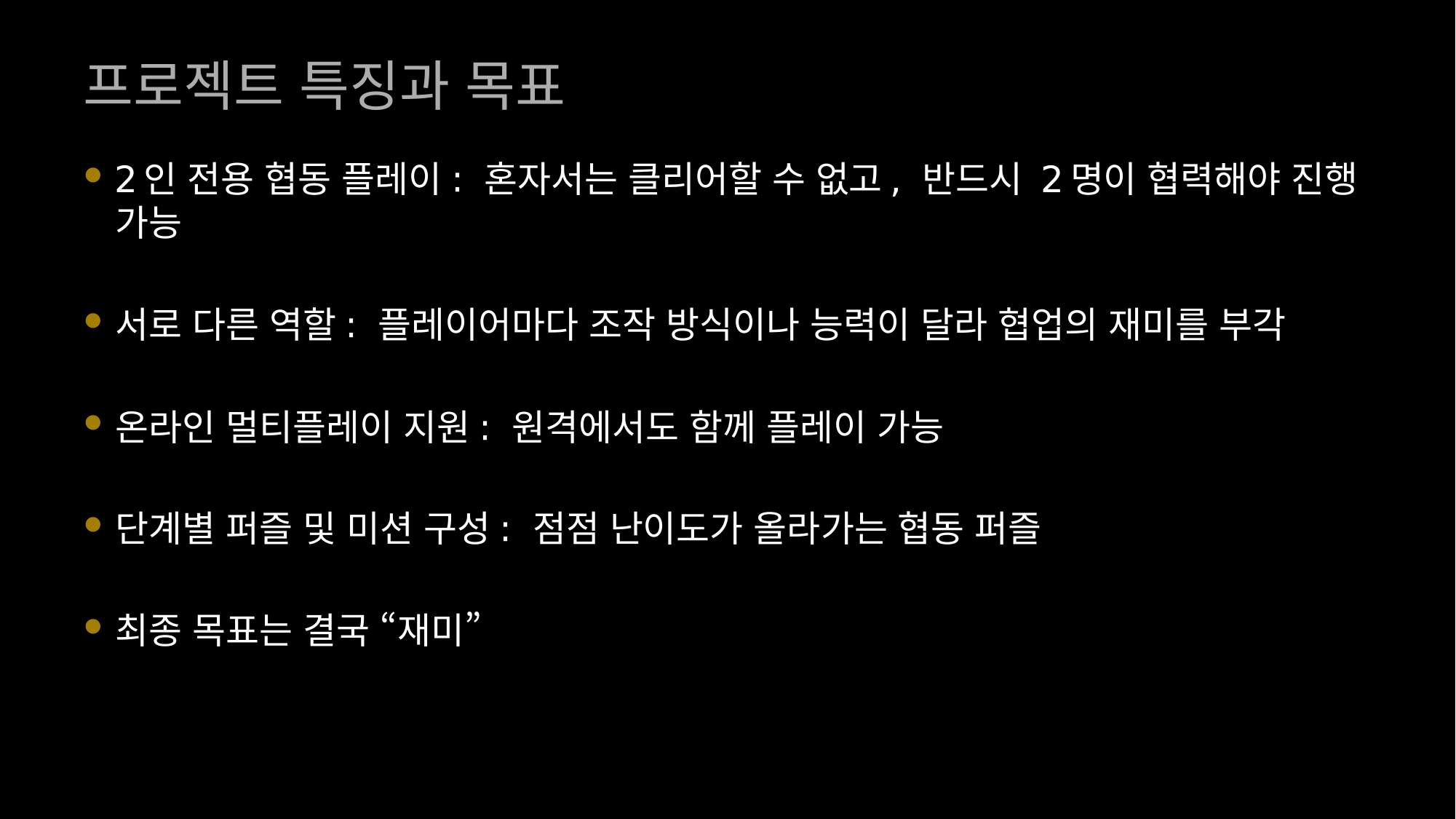

# 프로젝트 특징과 목표
2인 전용 협동 플레이: 혼자서는 클리어할 수 없고, 반드시 2명이 협력해야 진행 가능

서로 다른 역할: 플레이어마다 조작 방식이나 능력이 달라 협업의 재미를 부각

온라인 멀티플레이 지원: 원격에서도 함께 플레이 가능

단계별 퍼즐 및 미션 구성: 점점 난이도가 올라가는 협동 퍼즐

최종 목표는 결국 “재미”